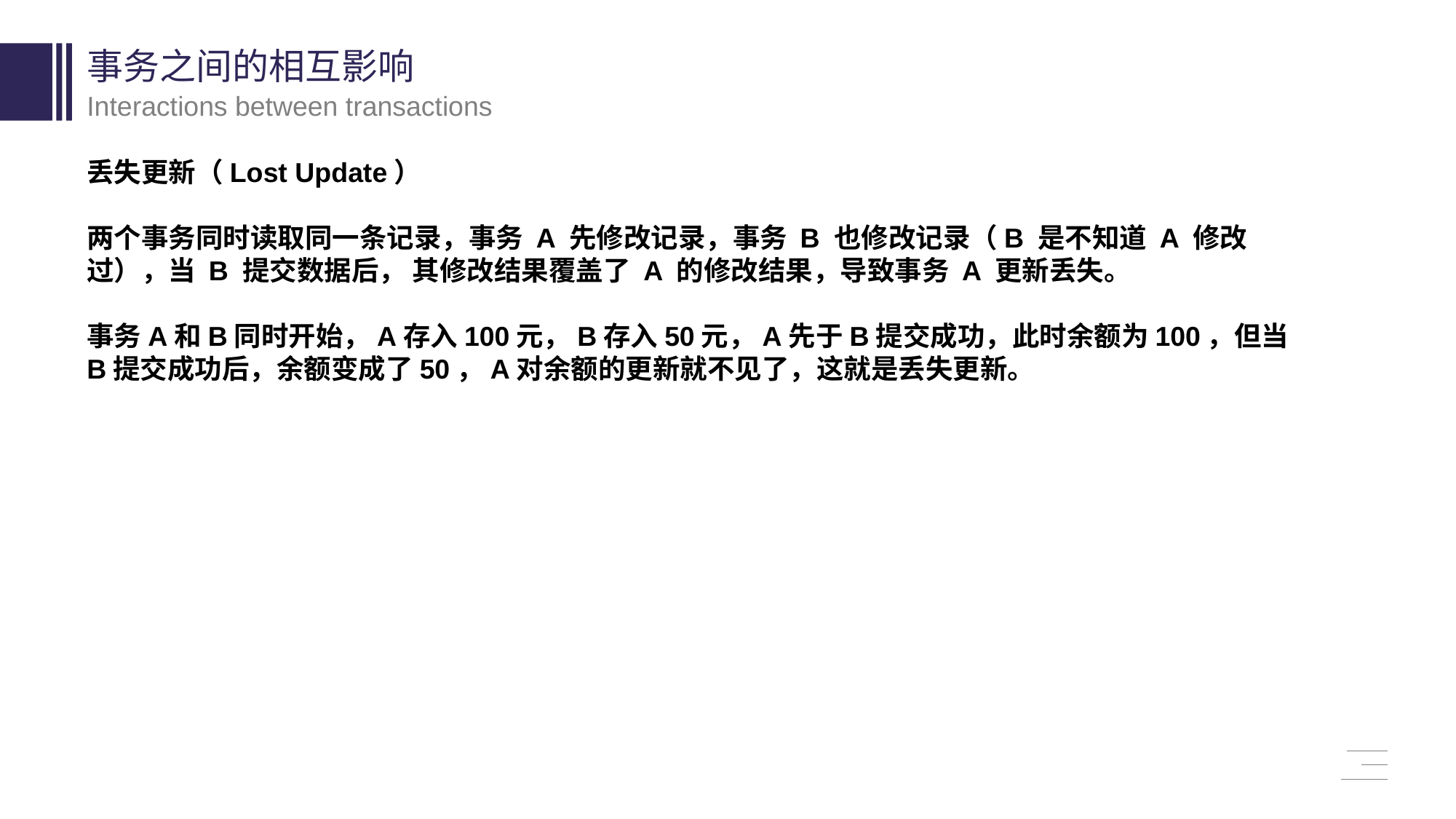

事务之间的相互影响

Interactions between transactions
丢失更新（Lost Update）

两个事务同时读取同一条记录，事务 A 先修改记录，事务 B 也修改记录（B 是不知道 A 修改过），当 B 提交数据后， 其修改结果覆盖了 A 的修改结果，导致事务 A 更新丢失。

事务A和B同时开始，A存入100元，B存入50元，A先于B提交成功，此时余额为100，但当B提交成功后，余额变成了50，A对余额的更新就不见了，这就是丢失更新。